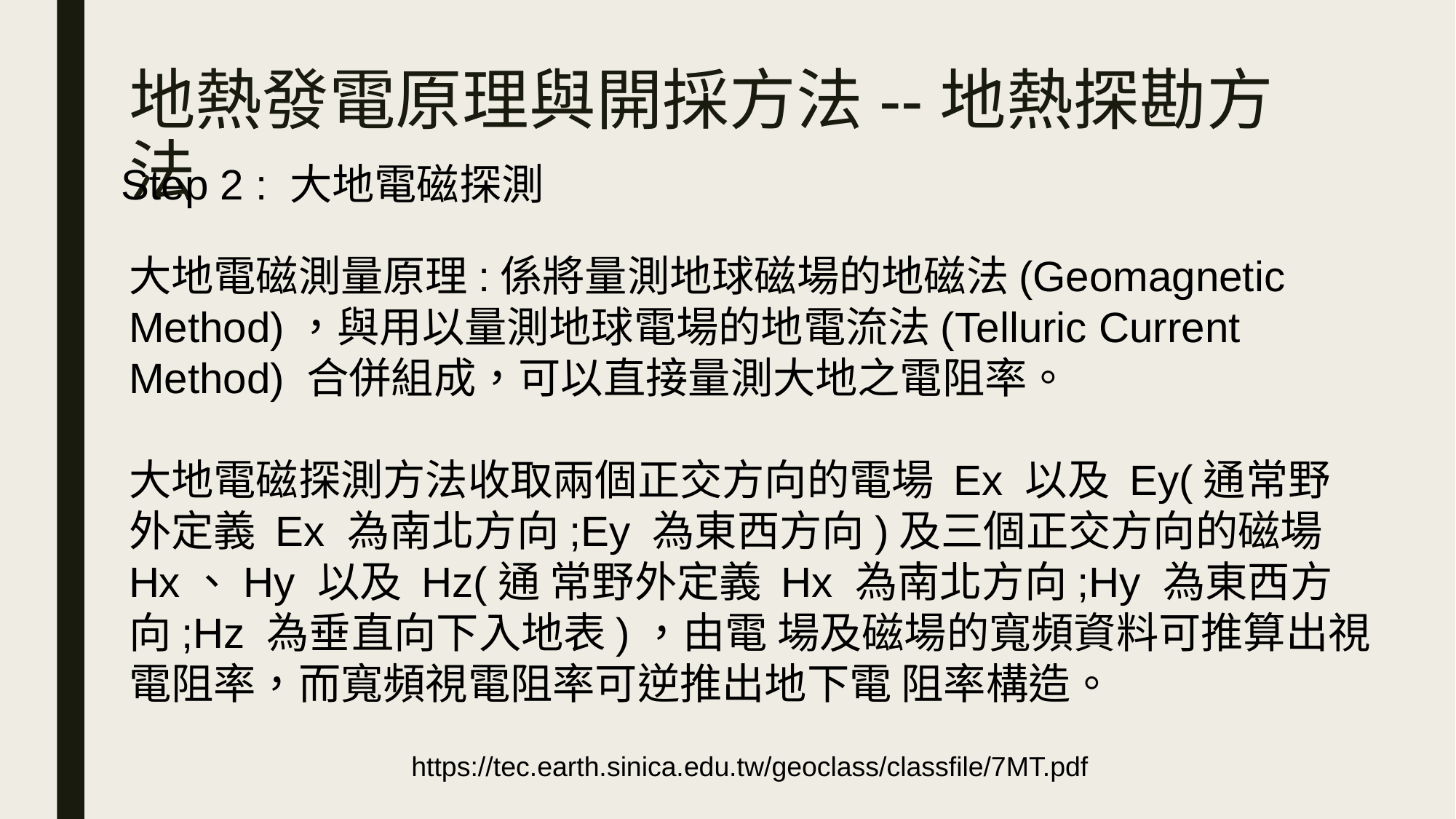

# 地熱發電原理與開採方法--地熱探勘方法
Step 2 : 大地電磁探測
大地電磁測量原理:係將量測地球磁場的地磁法(Geomagnetic Method)，與用以量測地球電場的地電流法(Telluric Current Method) 合併組成，可以直接量測大地之電阻率。

大地電磁探測方法收取兩個正交方向的電場 Ex 以及 Ey(通常野外定義 Ex 為南北方向;Ey 為東西方向)及三個正交方向的磁場 Hx、Hy 以及 Hz(通 常野外定義 Hx 為南北方向;Hy 為東西方向;Hz 為垂直向下入地表)，由電 場及磁場的寬頻資料可推算出視電阻率，而寬頻視電阻率可逆推出地下電 阻率構造。

https://tec.earth.sinica.edu.tw/geoclass/classfile/7MT.pdf